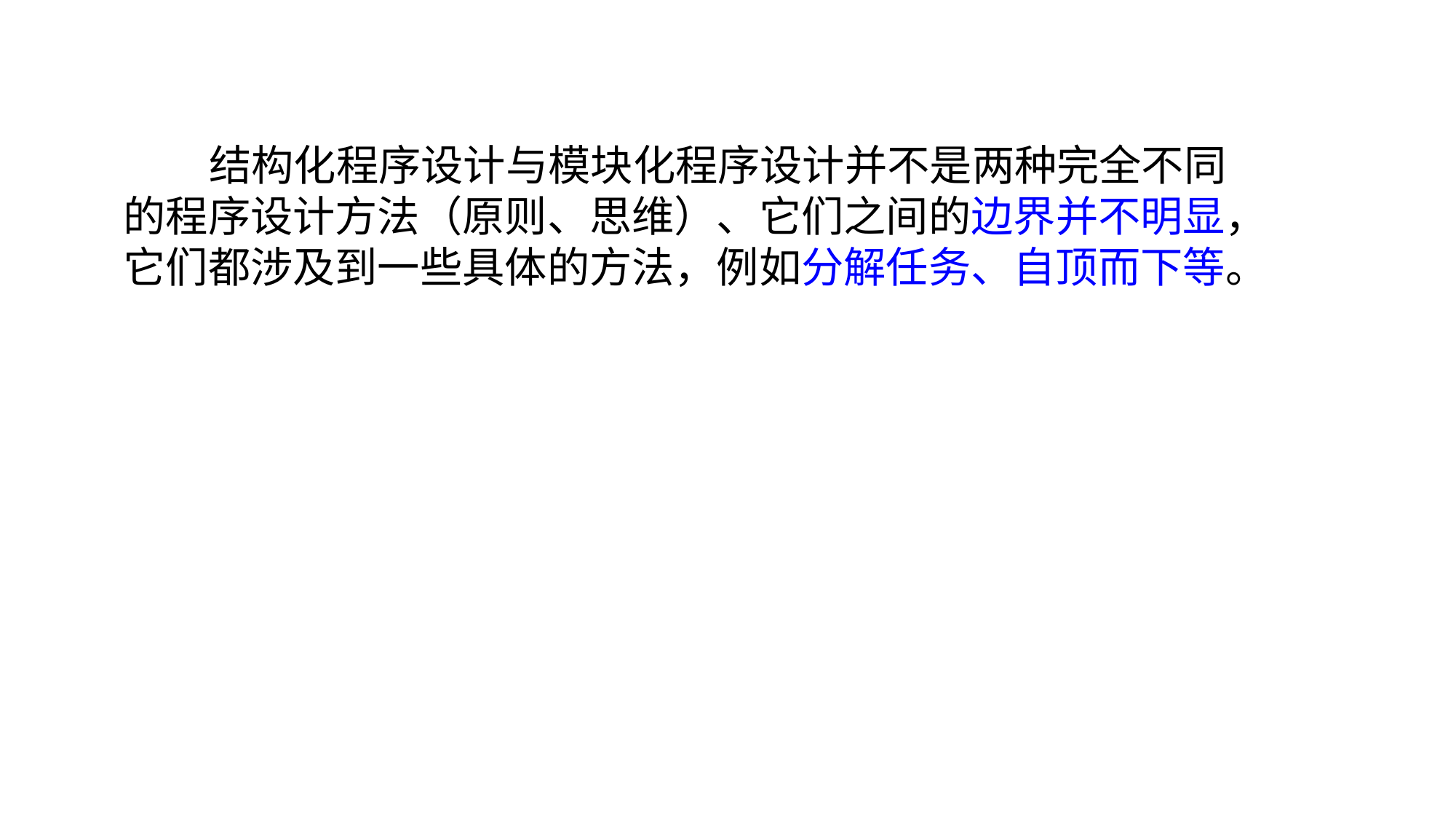

结构化程序设计与模块化程序设计并不是两种完全不同的程序设计方法（原则、思维）、它们之间的边界并不明显，它们都涉及到一些具体的方法，例如分解任务、自顶而下等。